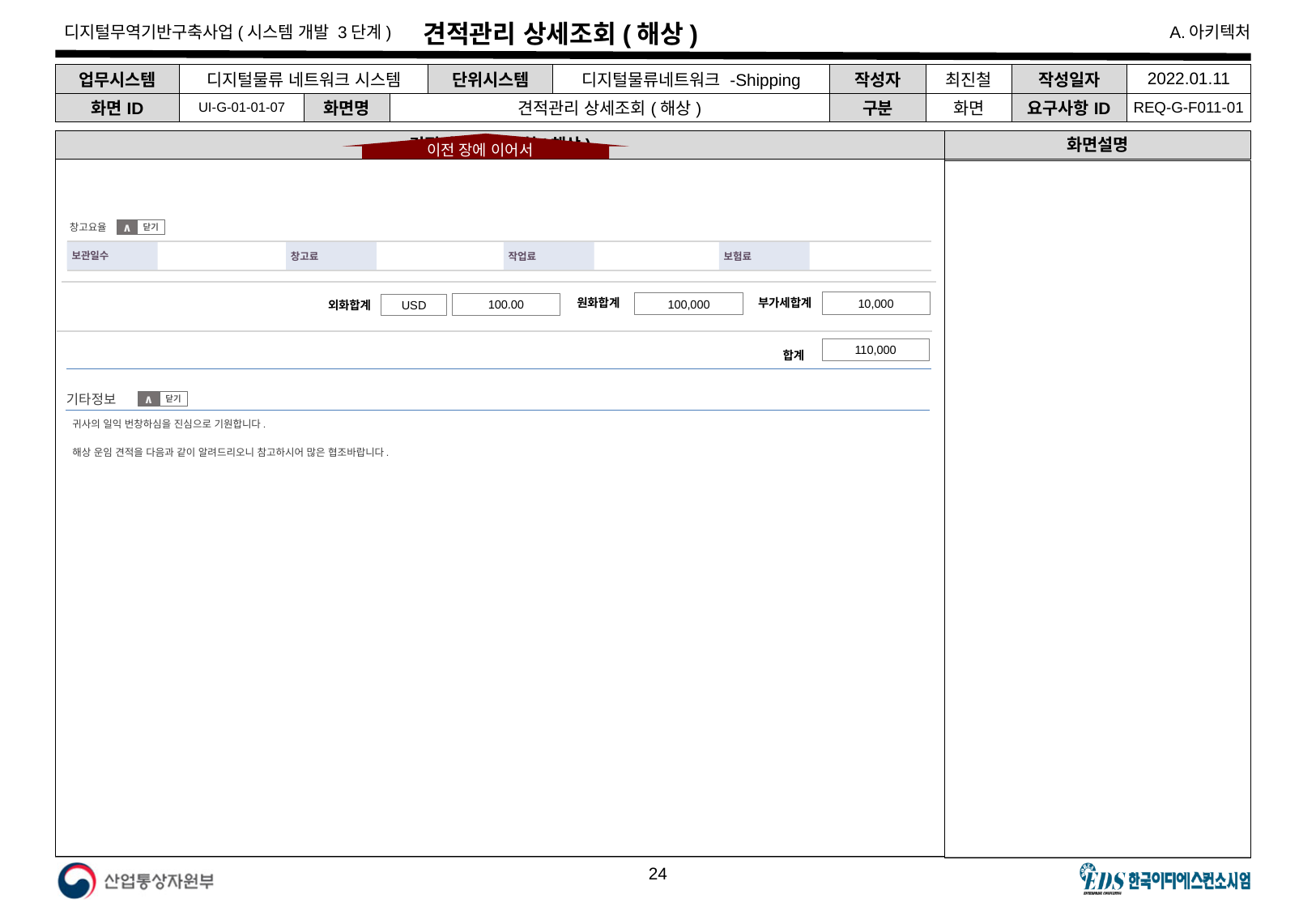

# 견적관리 상세조회(해상)
| 업무시스템 | 디지털물류 네트워크 시스템 |  |  | 단위시스템 | 디지털물류네트워크 -Shipping | 작성자 | 최진철 | 작성일자 | 2022.01.11 |
| --- | --- | --- | --- | --- | --- | --- | --- | --- | --- |
| 화면ID | UI-G-01-01-07 | 화면명 | 견적관리 상세조회(해상) |  |  | 구분 | 화면 | 요구사항ID | REQ-G-F011-01 |
견적관리 상세조회(해상)
화면설명

이전 장에 이어서

창고요율
닫기
∧
보관일수
창고료
보험료
작업료
부가세합계
원화합계
외화합계
10,000
100,000
100.00
USD
110,000
합계
기타정보
닫기
∧
귀사의 일익 번창하심을 진심으로 기원합니다.
해상 운임 견적을 다음과 같이 알려드리오니 참고하시어 많은 협조바랍니다.